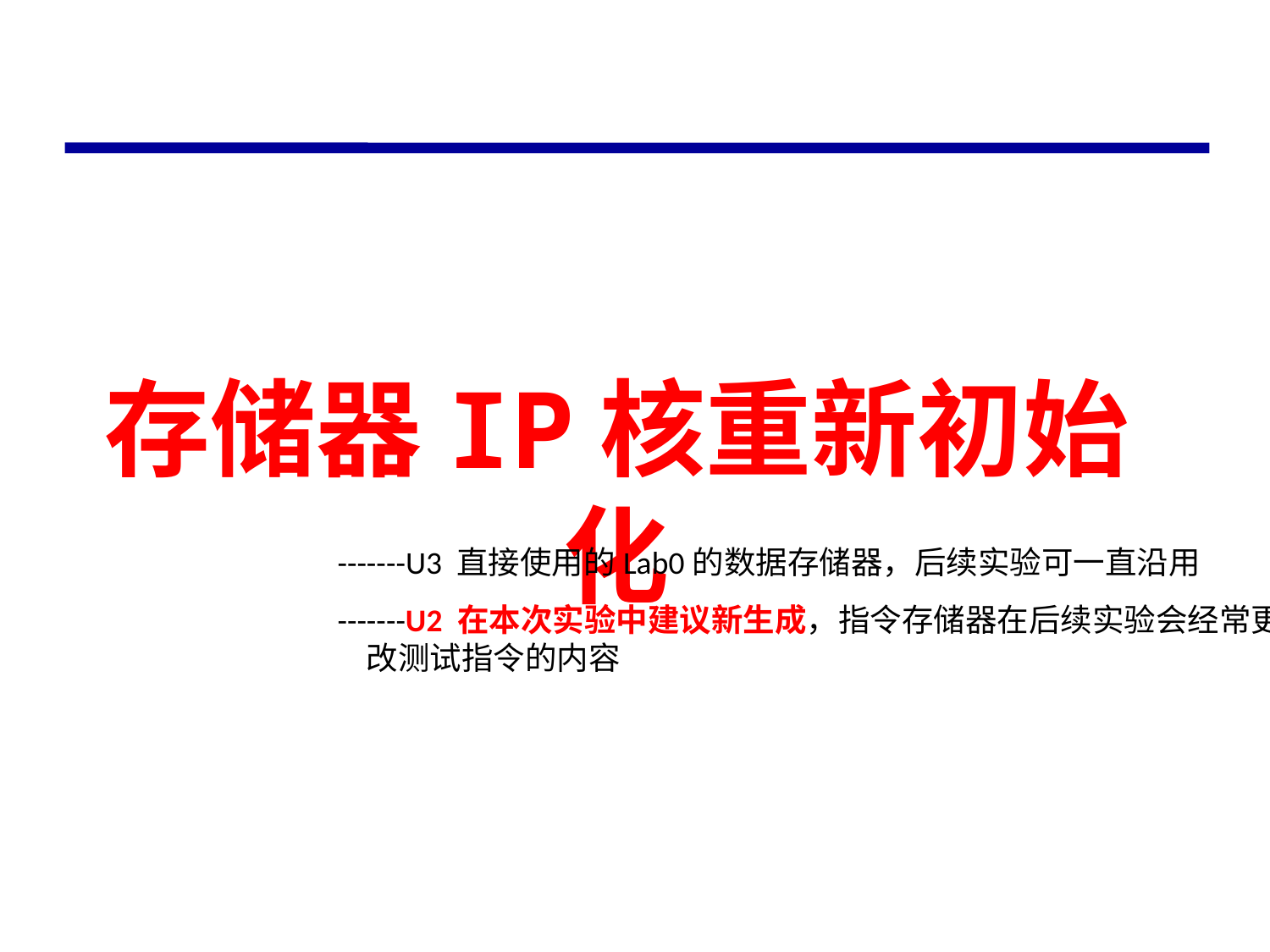

#
存储器IP核重新初始化
-------U3 直接使用的Lab0的数据存储器，后续实验可一直沿用
-------U2 在本次实验中建议新生成，指令存储器在后续实验会经常更       改测试指令的内容